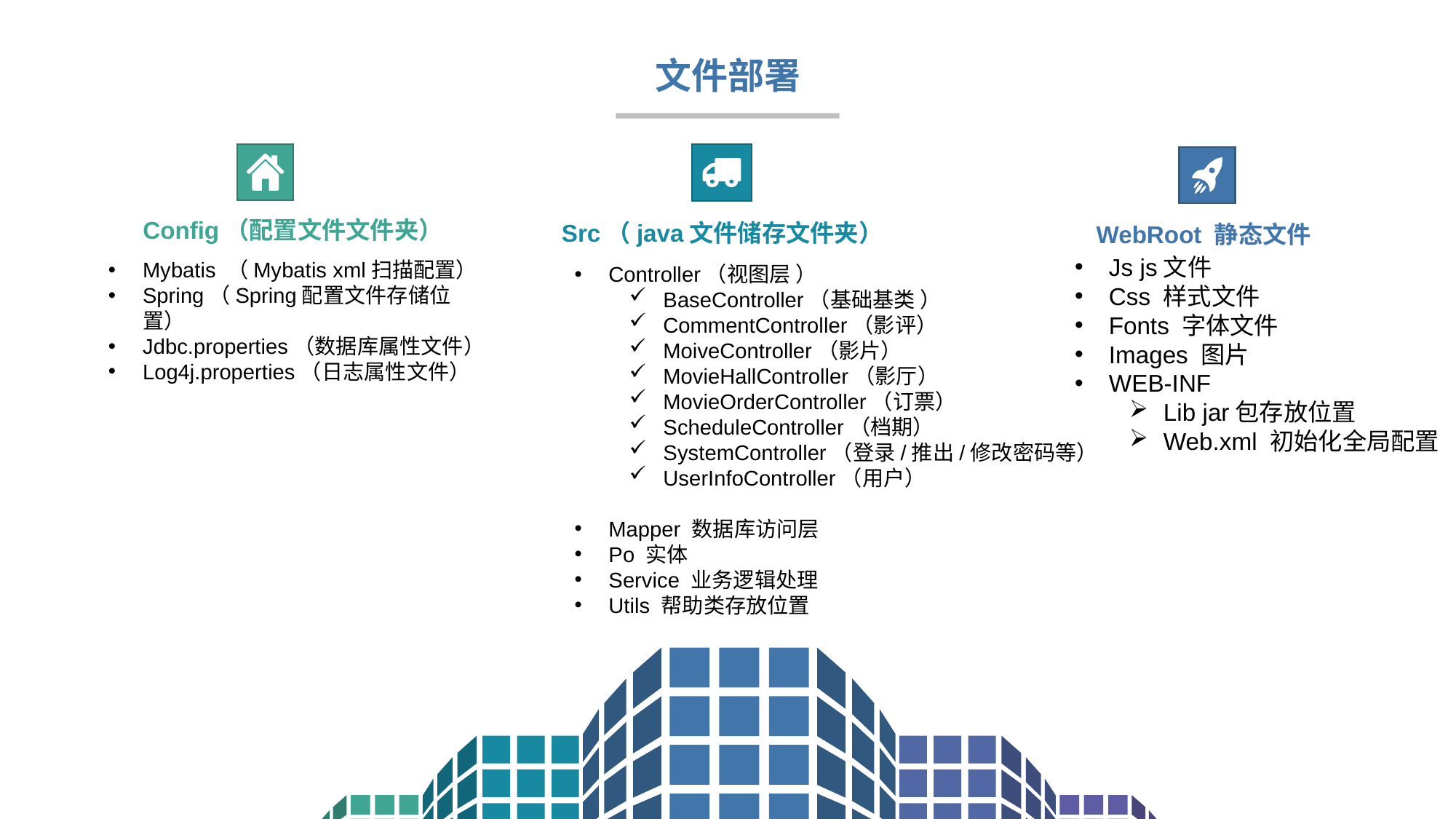

文件部署

Config（配置文件文件夹）

Mybatis （Mybatis xml扫描配置）
Spring（Spring配置文件存储位置）
Jdbc.properties（数据库属性文件）
Log4j.properties（日志属性文件）

Src（java文件储存文件夹）
Controller（视图层 ）
BaseController（基础基类 ）
CommentController（影评）
MoiveController（影片）
MovieHallController（影厅）
MovieOrderController（订票）
ScheduleController（档期）
SystemController（登录/推出/修改密码等）
UserInfoController（用户）

Mapper 数据库访问层
Po 实体
Service 业务逻辑处理
Utils 帮助类存放位置

WebRoot 静态文件
Js js文件
Css 样式文件
Fonts 字体文件
Images 图片
WEB-INF
Lib jar包存放位置
Web.xml 初始化全局配置